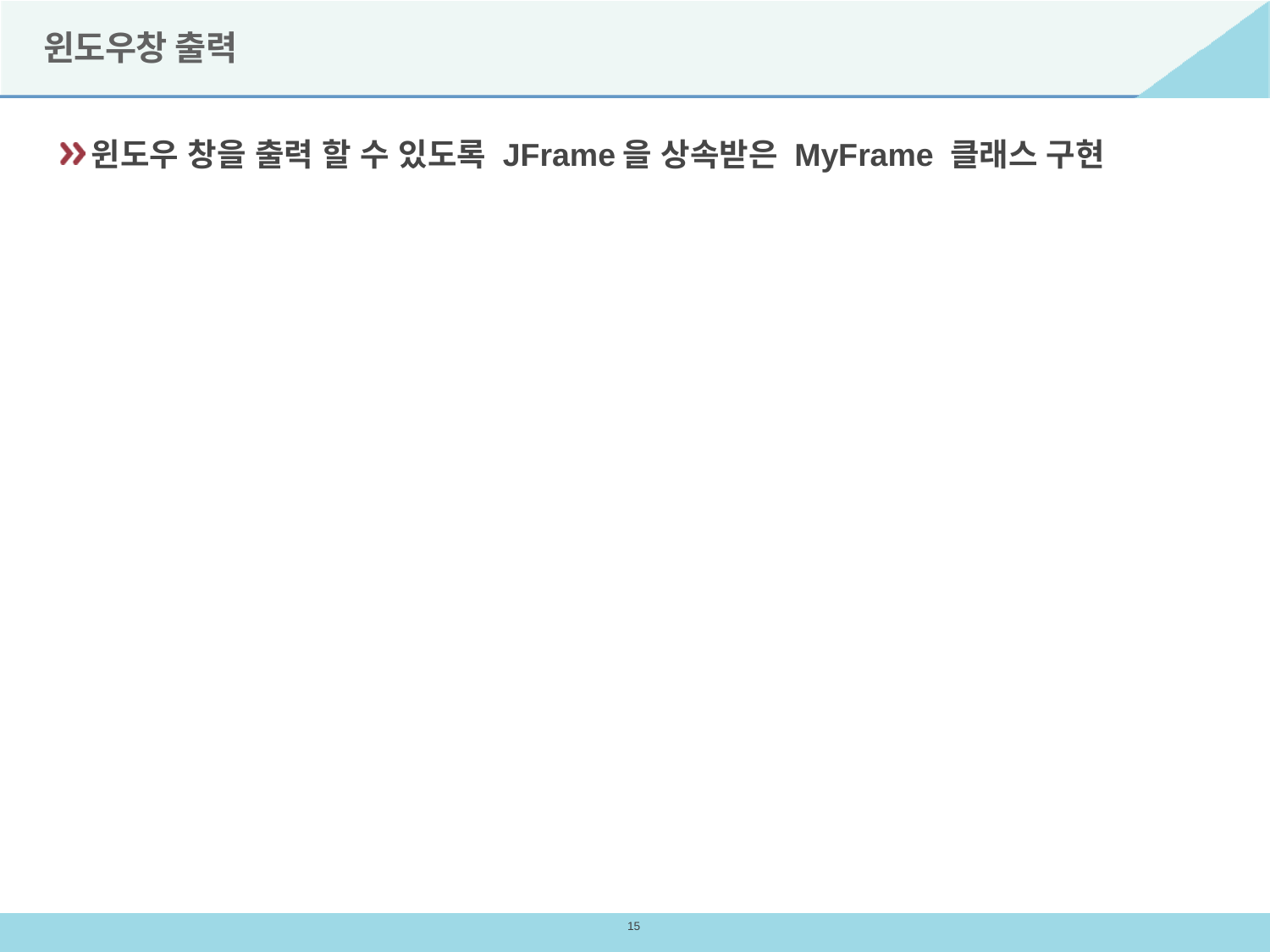

# 윈도우창 출력
윈도우 창을 출력 할 수 있도록 JFrame을 상속받은 MyFrame 클래스 구현